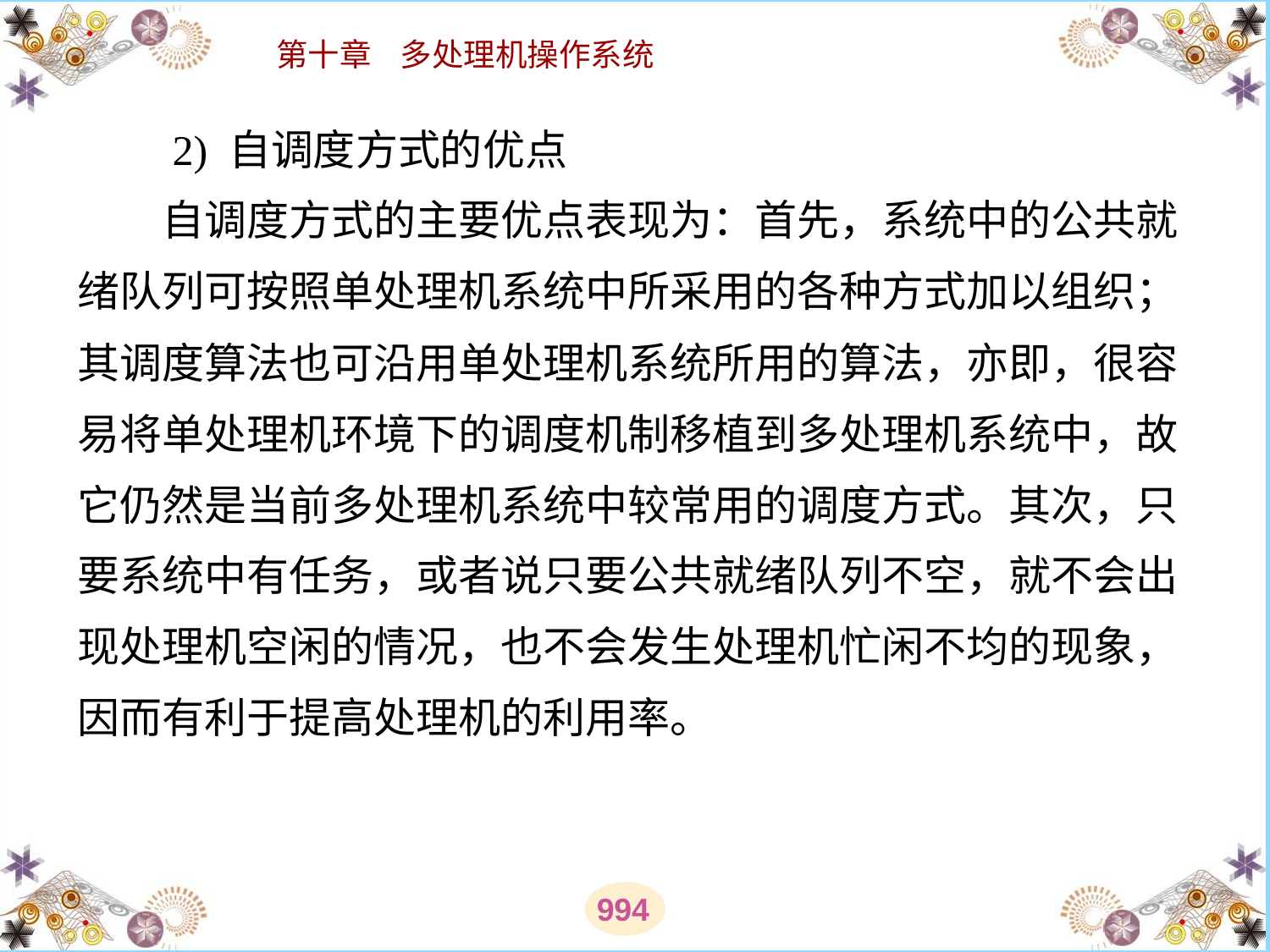

# 2) 自调度方式的优点 　　自调度方式的主要优点表现为：首先，系统中的公共就绪队列可按照单处理机系统中所采用的各种方式加以组织；其调度算法也可沿用单处理机系统所用的算法，亦即，很容易将单处理机环境下的调度机制移植到多处理机系统中，故它仍然是当前多处理机系统中较常用的调度方式。其次，只要系统中有任务，或者说只要公共就绪队列不空，就不会出现处理机空闲的情况，也不会发生处理机忙闲不均的现象，因而有利于提高处理机的利用率。